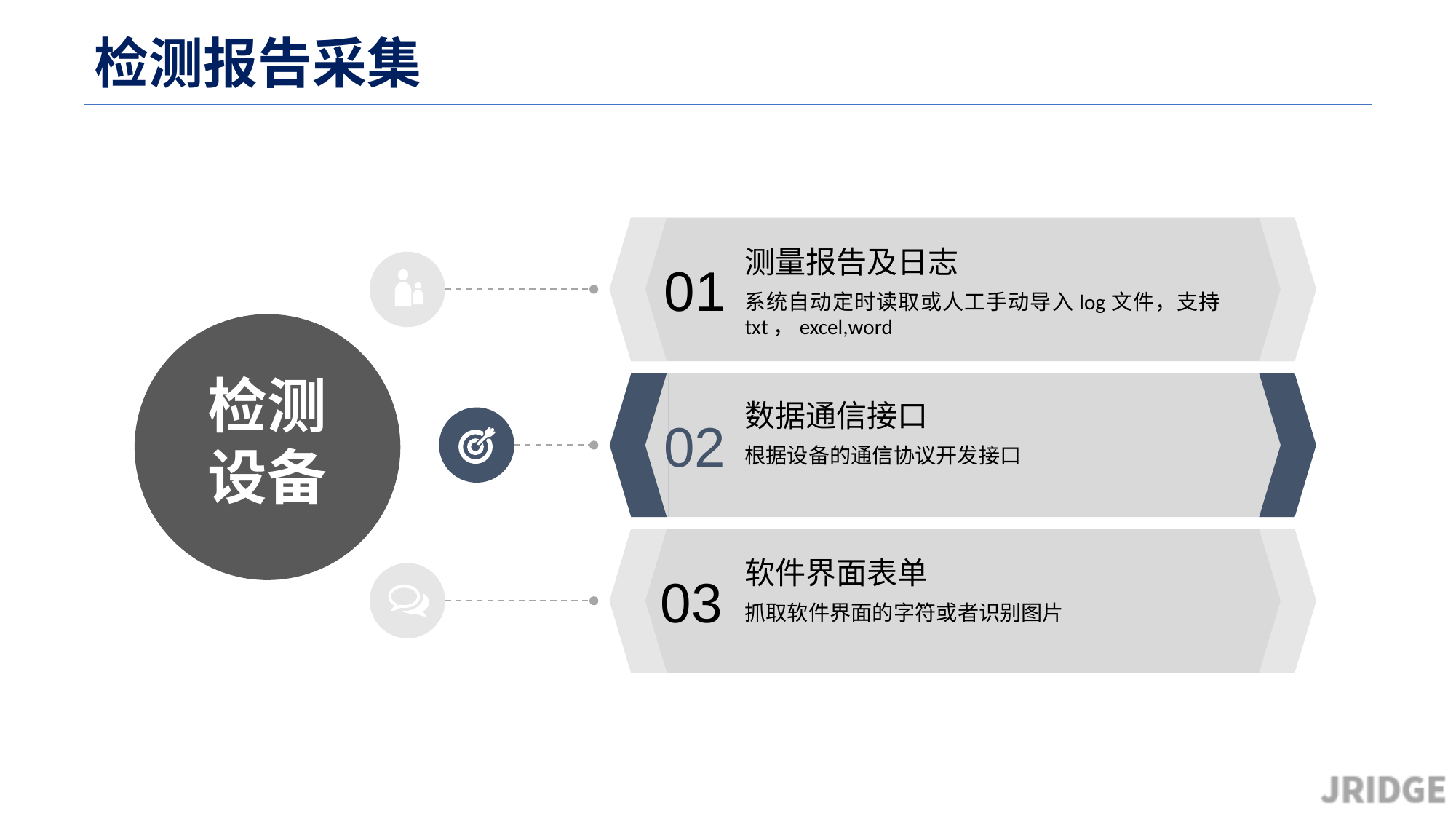

# 检测报告采集

测量报告及日志
01

系统自动定时读取或人工手动导入log文件，支持txt，excel,word

检测设备

数据通信接口
02

根据设备的通信协议开发接口

软件界面表单
03

抓取软件界面的字符或者识别图片